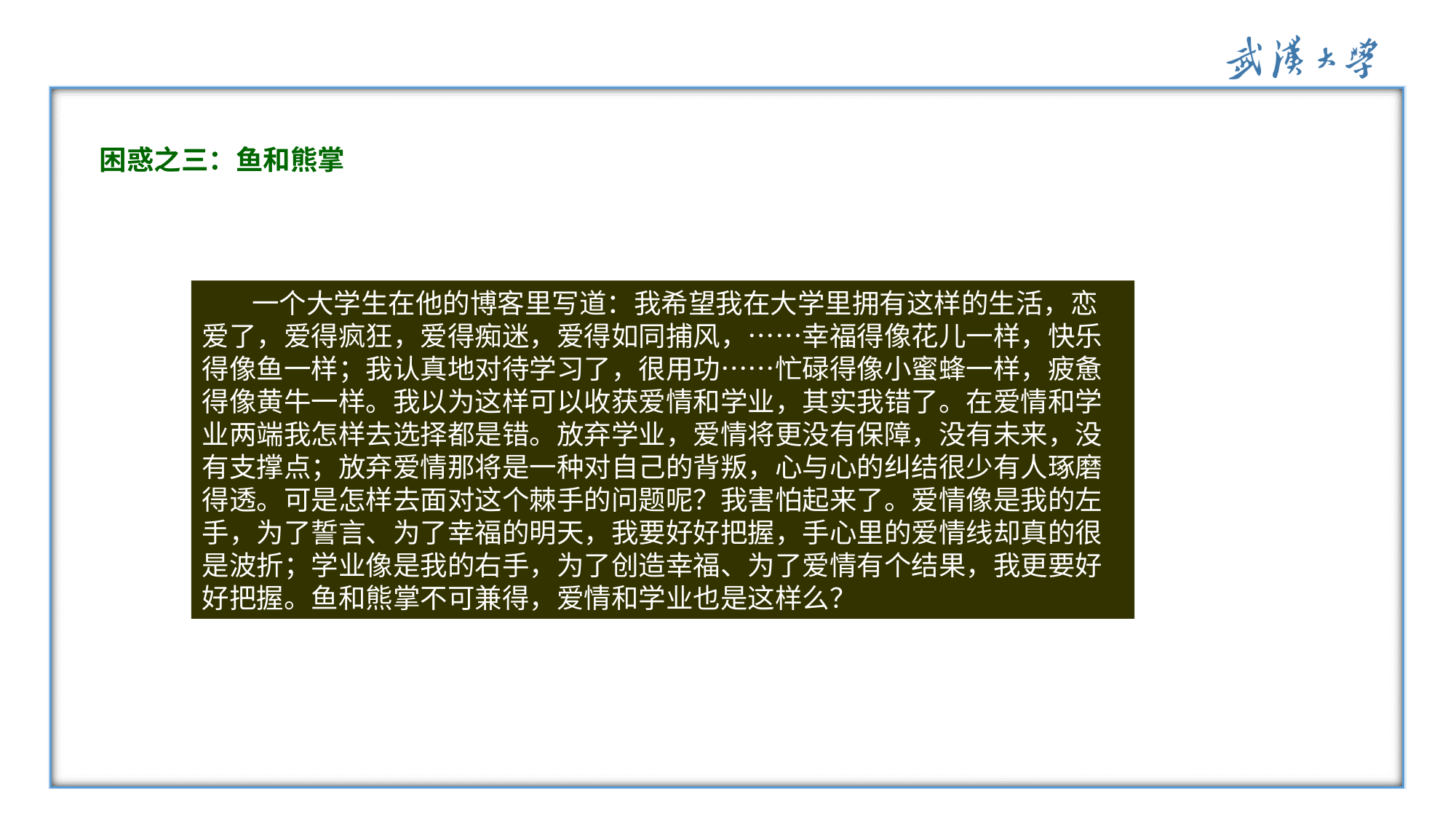

困惑之三：鱼和熊掌
       一个大学生在他的博客里写道：我希望我在大学里拥有这样的生活，恋爱了，爱得疯狂，爱得痴迷，爱得如同捕风，……幸福得像花儿一样，快乐得像鱼一样；我认真地对待学习了，很用功……忙碌得像小蜜蜂一样，疲惫得像黄牛一样。我以为这样可以收获爱情和学业，其实我错了。在爱情和学业两端我怎样去选择都是错。放弃学业，爱情将更没有保障，没有未来，没有支撑点；放弃爱情那将是一种对自己的背叛，心与心的纠结很少有人琢磨得透。可是怎样去面对这个棘手的问题呢？我害怕起来了。爱情像是我的左手，为了誓言、为了幸福的明天，我要好好把握，手心里的爱情线却真的很是波折；学业像是我的右手，为了创造幸福、为了爱情有个结果，我更要好好把握。鱼和熊掌不可兼得，爱情和学业也是这样么？